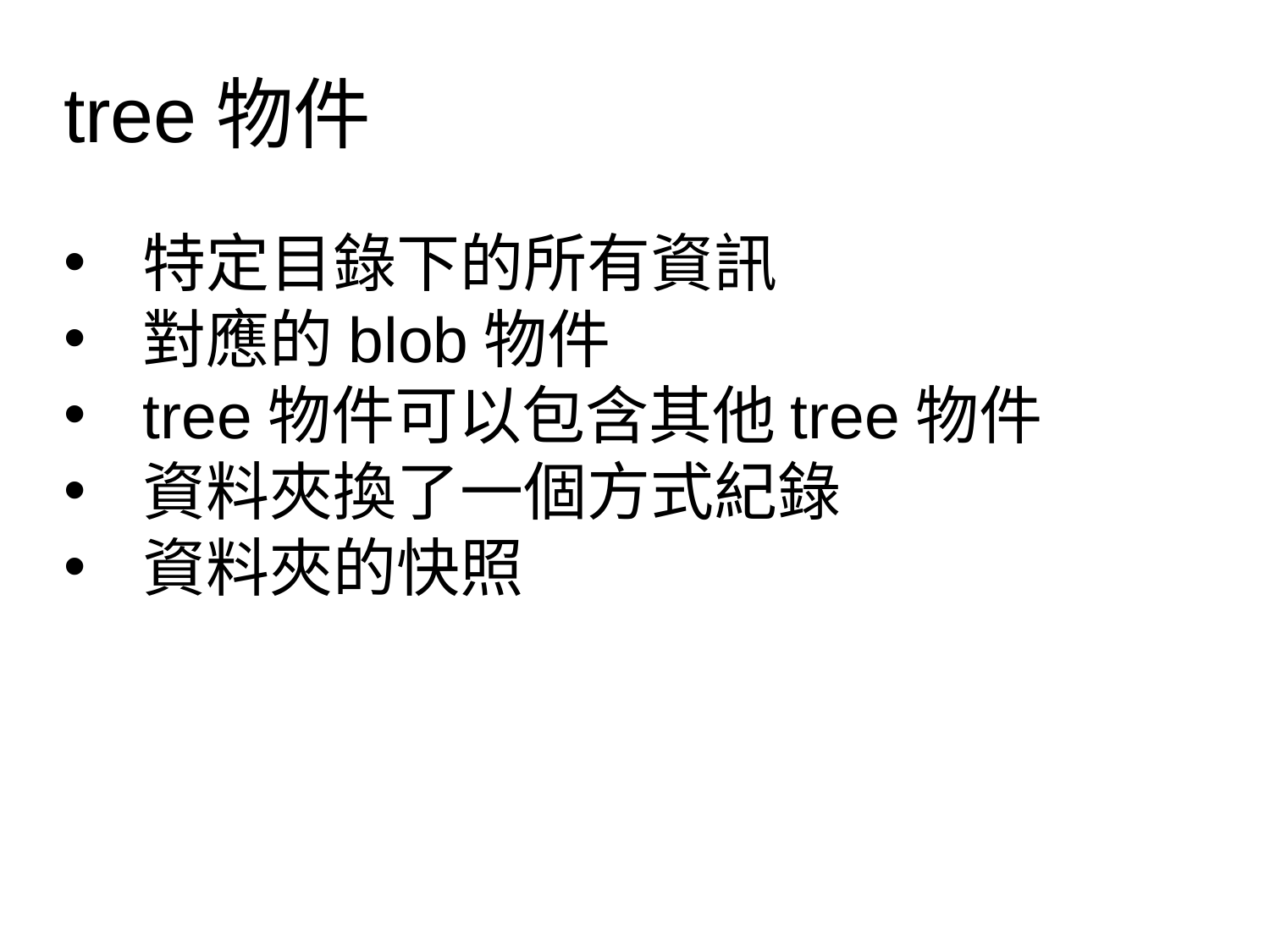

tree物件
特定目錄下的所有資訊
對應的blob物件
tree物件可以包含其他tree物件
資料夾換了一個方式紀錄
資料夾的快照